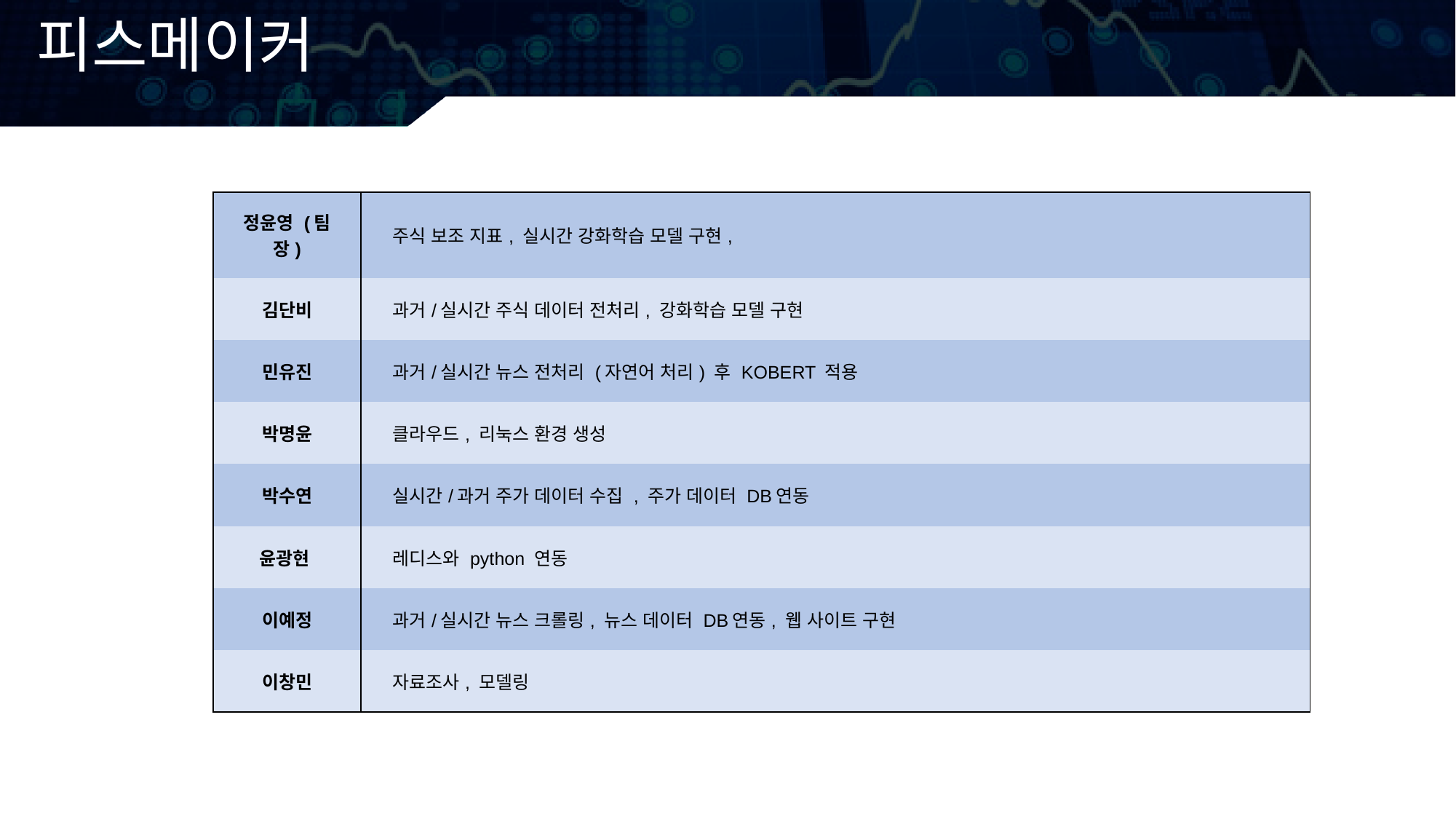

피스메이커
| 정윤영 (팀장) | 주식 보조 지표, 실시간 강화학습 모델 구현, |
| --- | --- |
| 김단비 | 과거/실시간 주식 데이터 전처리, 강화학습 모델 구현 |
| 민유진 | 과거/실시간 뉴스 전처리 (자연어 처리) 후 KOBERT 적용 |
| 박명윤 | 클라우드, 리눅스 환경 생성 |
| 박수연 | 실시간/과거 주가 데이터 수집 , 주가 데이터 DB연동 |
| 윤광현 | 레디스와 python 연동 |
| 이예정 | 과거/실시간 뉴스 크롤링, 뉴스 데이터 DB연동, 웹 사이트 구현 |
| 이창민 | 자료조사, 모델링 |